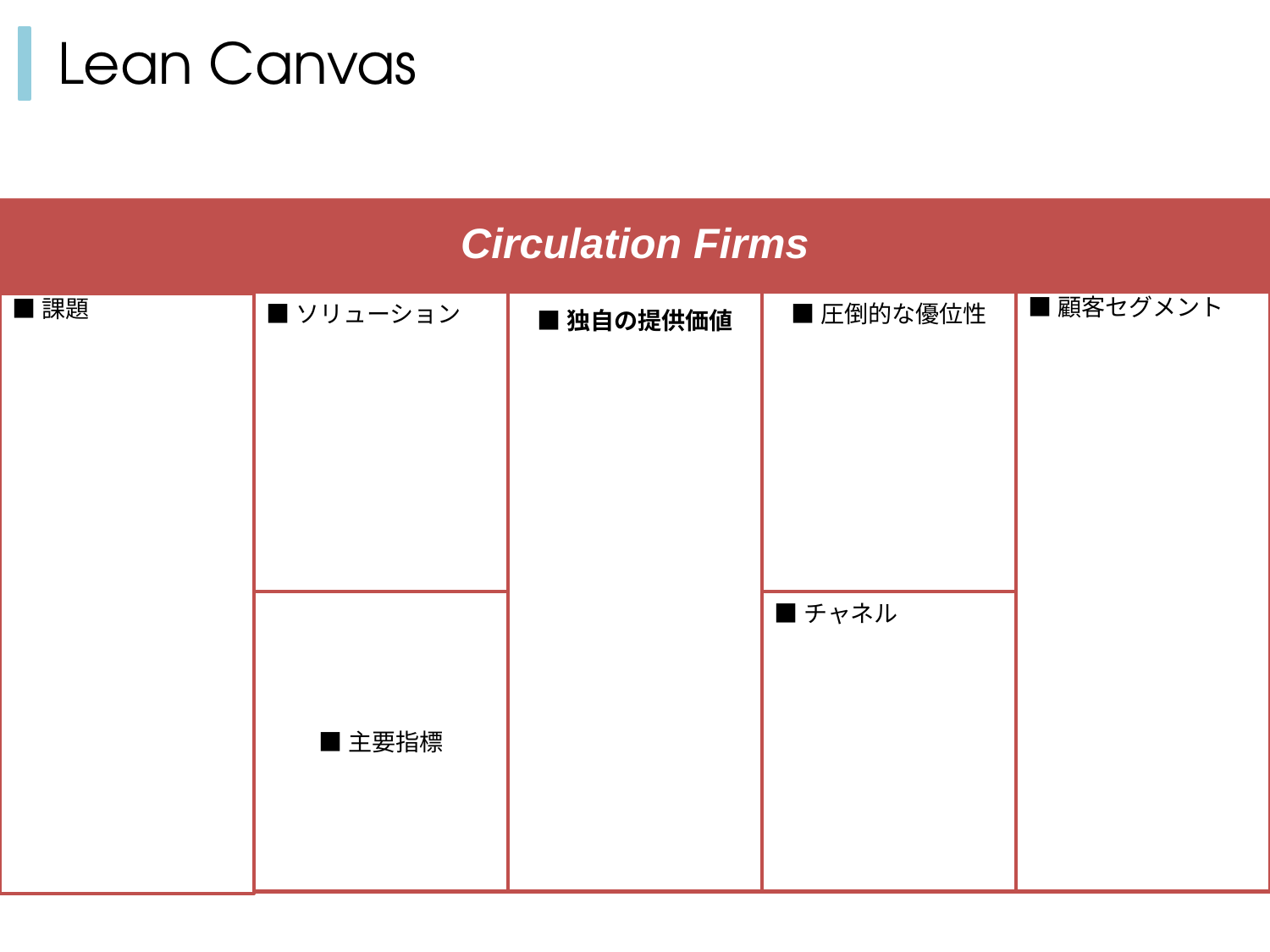

# Lean Canvas

Circulation Firms
■ソリューション

■独自の提供価値

■圧倒的な優位性

■顧客セグメント

■課題

■主要指標
■チャネル

7